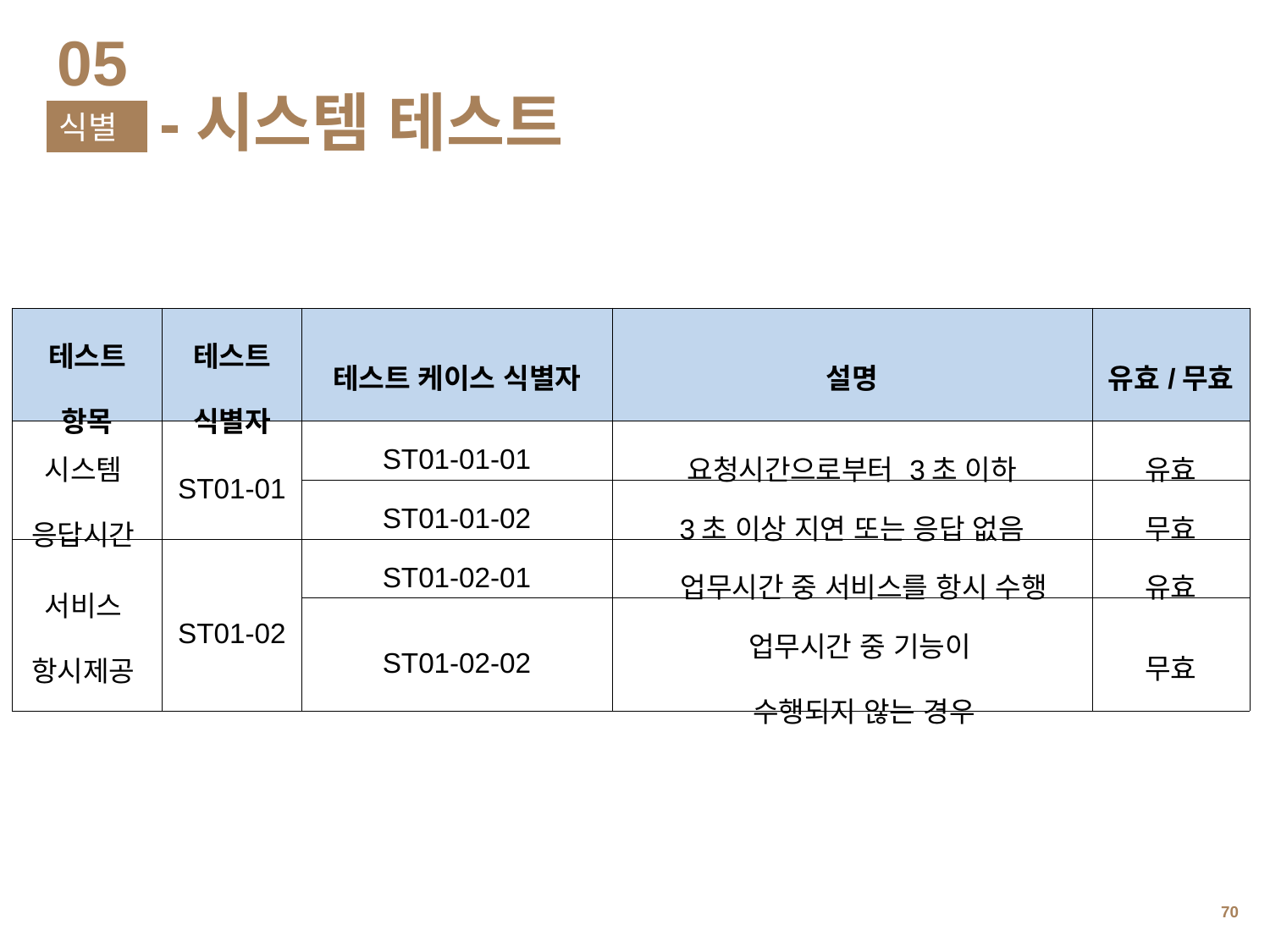

05
-시스템 테스트
식별

| 테스트 항목 | 테스트 식별자 | 테스트 케이스 식별자 | 설명 | 유효/무효 |
| --- | --- | --- | --- | --- |
| 시스템 응답시간 | ST01-01 | ST01-01-01 | 요청시간으로부터 3초 이하 | 유효 |
|  |  | ST01-01-02 | 3초 이상 지연 또는 응답 없음 | 무효 |
| 서비스 항시제공 | ST01-02 | ST01-02-01 | 업무시간 중 서비스를 항시 수행 | 유효 |
|  |  | ST01-02-02 | 업무시간 중 기능이 수행되지 않는 경우 | 무효 |

70